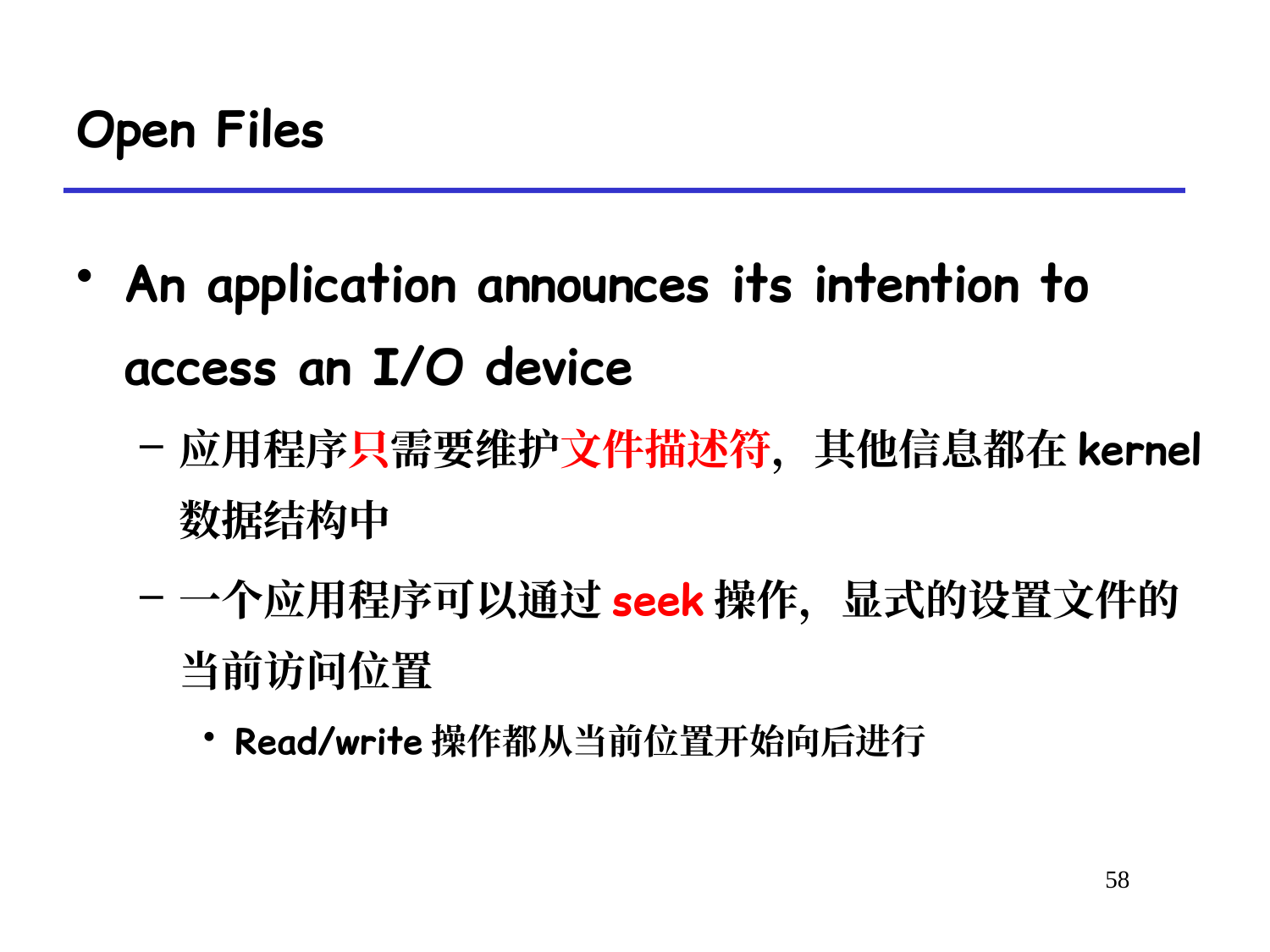

Open Files
An application announces its intention to access an I/O device
应用程序只需要维护文件描述符，其他信息都在kernel数据结构中
一个应用程序可以通过seek操作，显式的设置文件的当前访问位置
Read/write操作都从当前位置开始向后进行
# 58